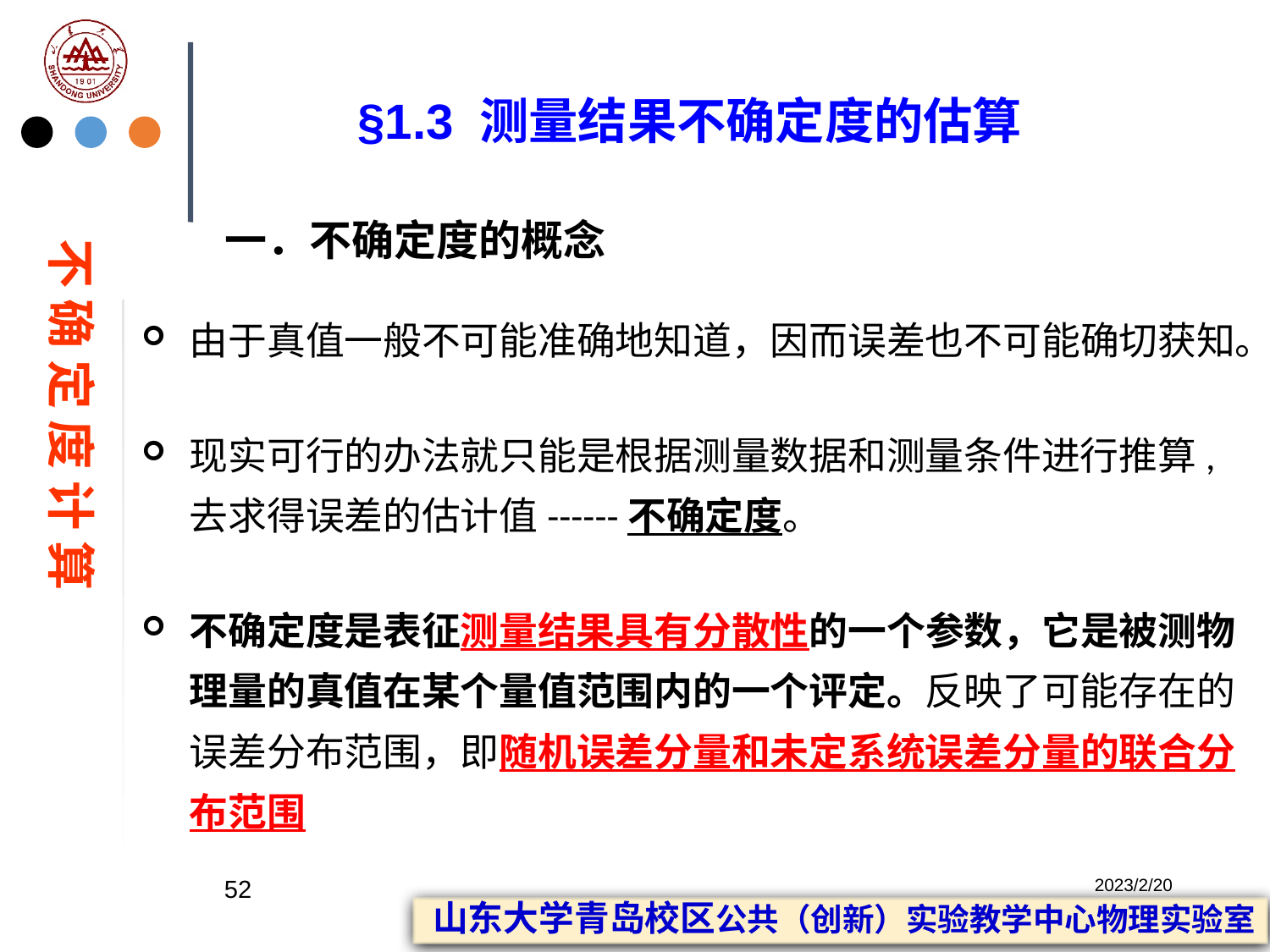

§1.3 测量结果不确定度的估算
一．不确定度的概念
不 确 定 度 计 算
由于真值一般不可能准确地知道，因而误差也不可能确切获知。

现实可行的办法就只能是根据测量数据和测量条件进行推算,去求得误差的估计值------不确定度。

不确定度是表征测量结果具有分散性的一个参数，它是被测物理量的真值在某个量值范围内的一个评定。反映了可能存在的误差分布范围，即随机误差分量和未定系统误差分量的联合分布范围
52
2023/2/20